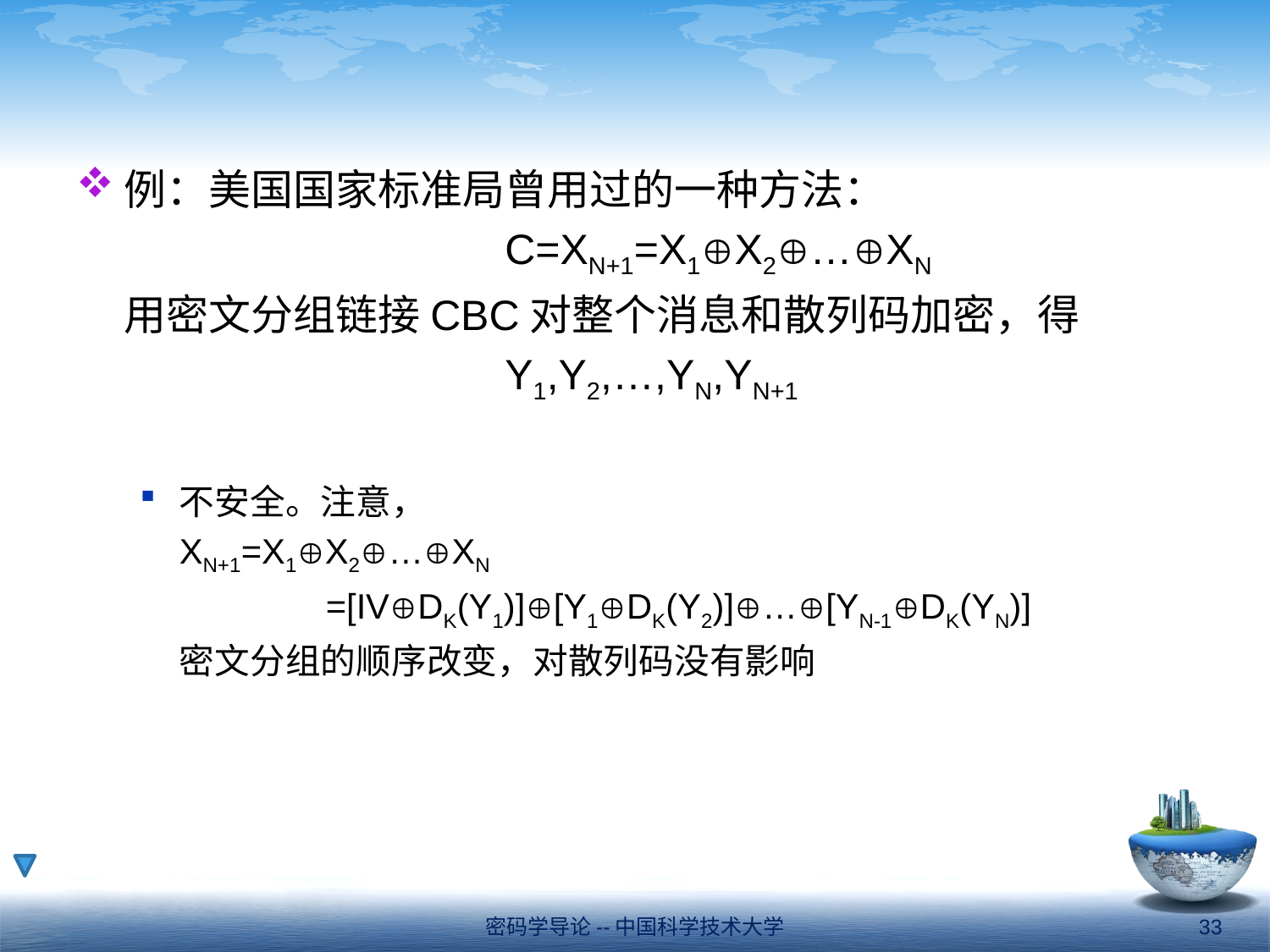

#
例：美国国家标准局曾用过的一种方法：
				C=XN+1=X1⊕X2⊕…⊕XN
	用密文分组链接CBC对整个消息和散列码加密，得
				Y1,Y2,…,YN,YN+1

不安全。注意，
	XN+1=X1⊕X2⊕…⊕XN
		  =[IV⊕DK(Y1)]⊕[Y1⊕DK(Y2)]⊕…⊕[YN-1⊕DK(YN)]
	密文分组的顺序改变，对散列码没有影响

密码学导论--中国科学技术大学
33